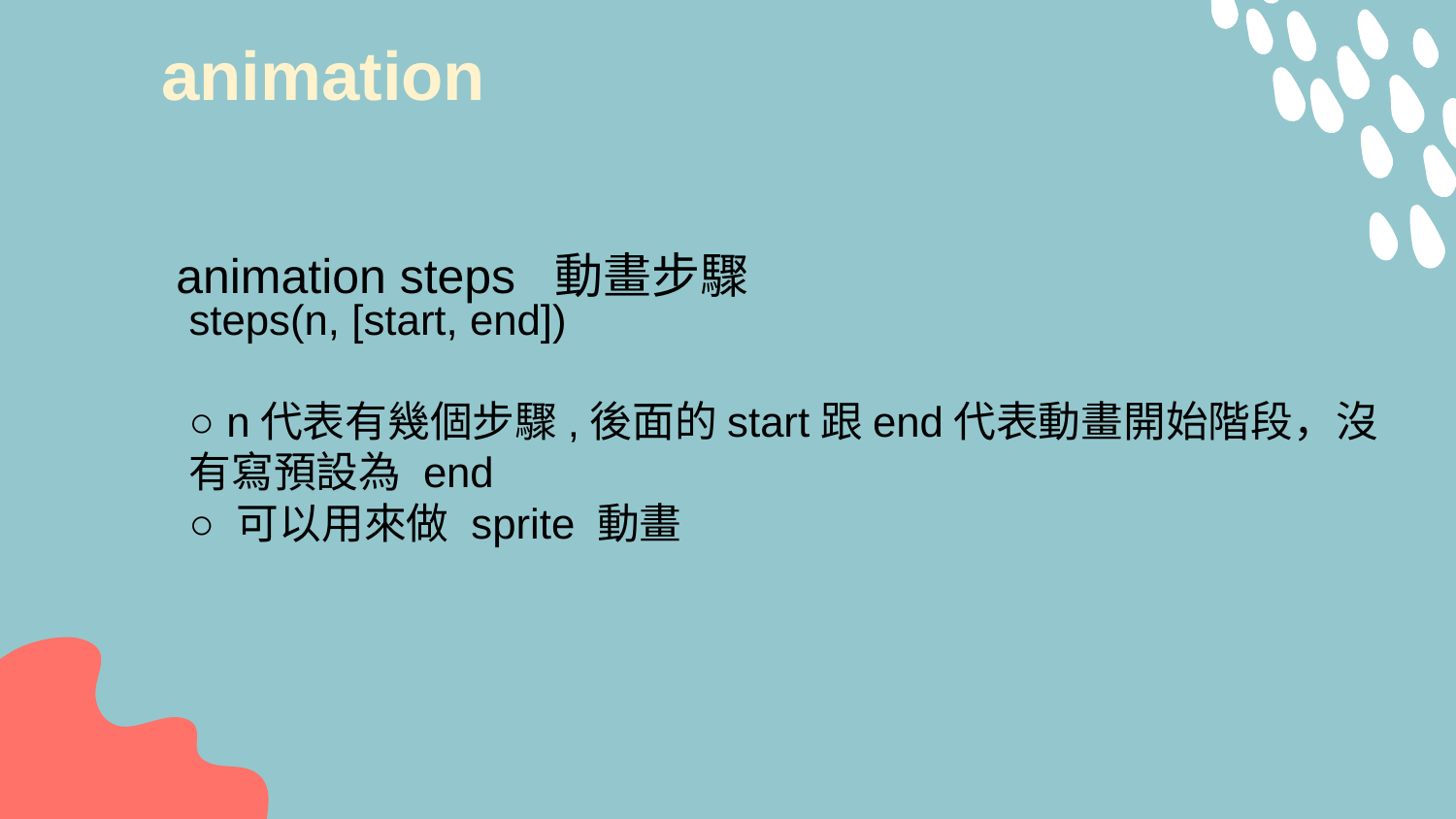

# animation
animation steps  動畫步驟
steps(n, [start, end])

○ n代表有幾個步驟,後面的start跟end代表動畫開始階段，沒有寫預設為 end
○ 可以用來做 sprite 動畫